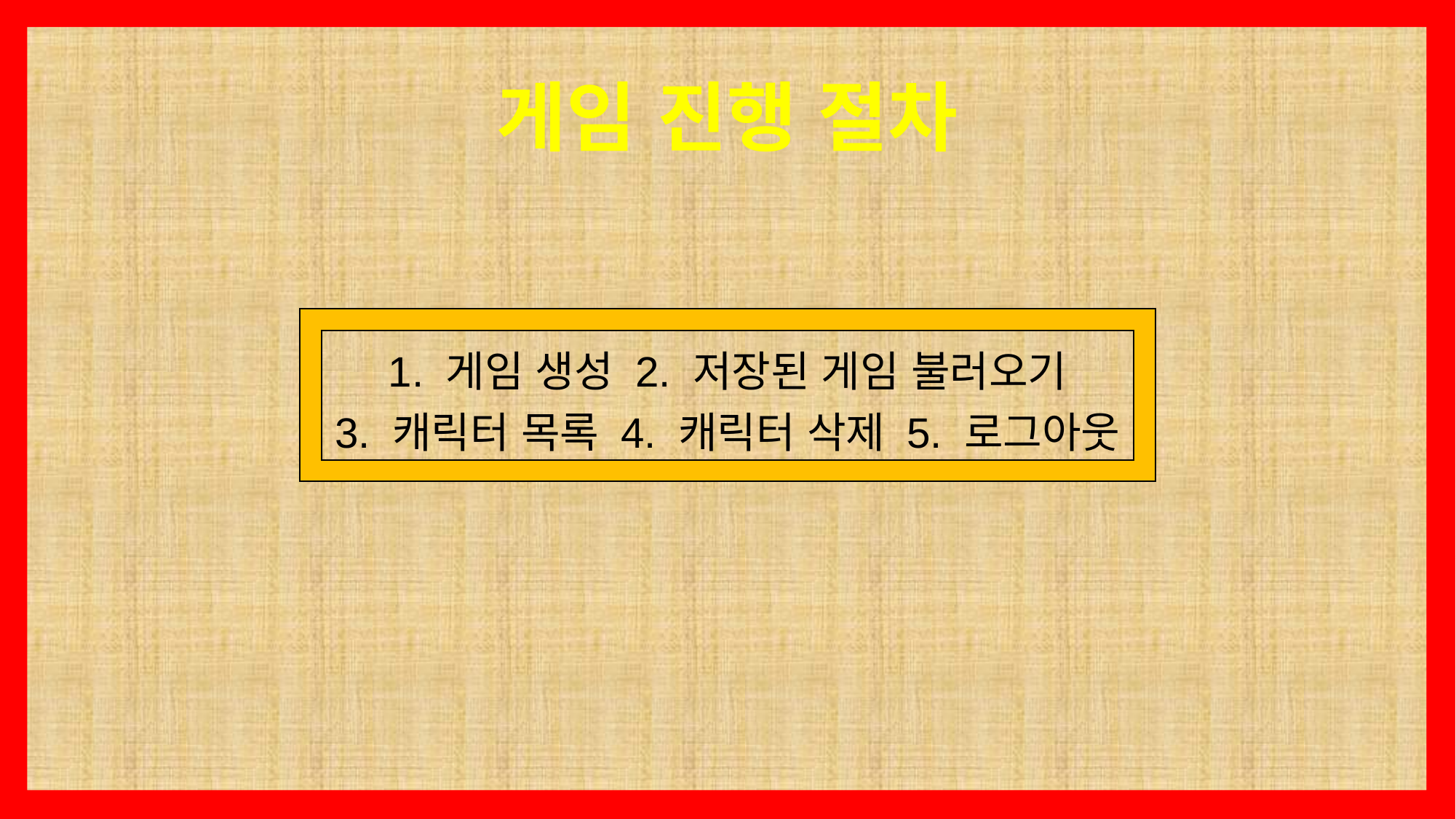

게임 진행 절차

1. 게임 생성 2. 저장된 게임 불러오기
3. 캐릭터 목록 4. 캐릭터 삭제 5. 로그아웃